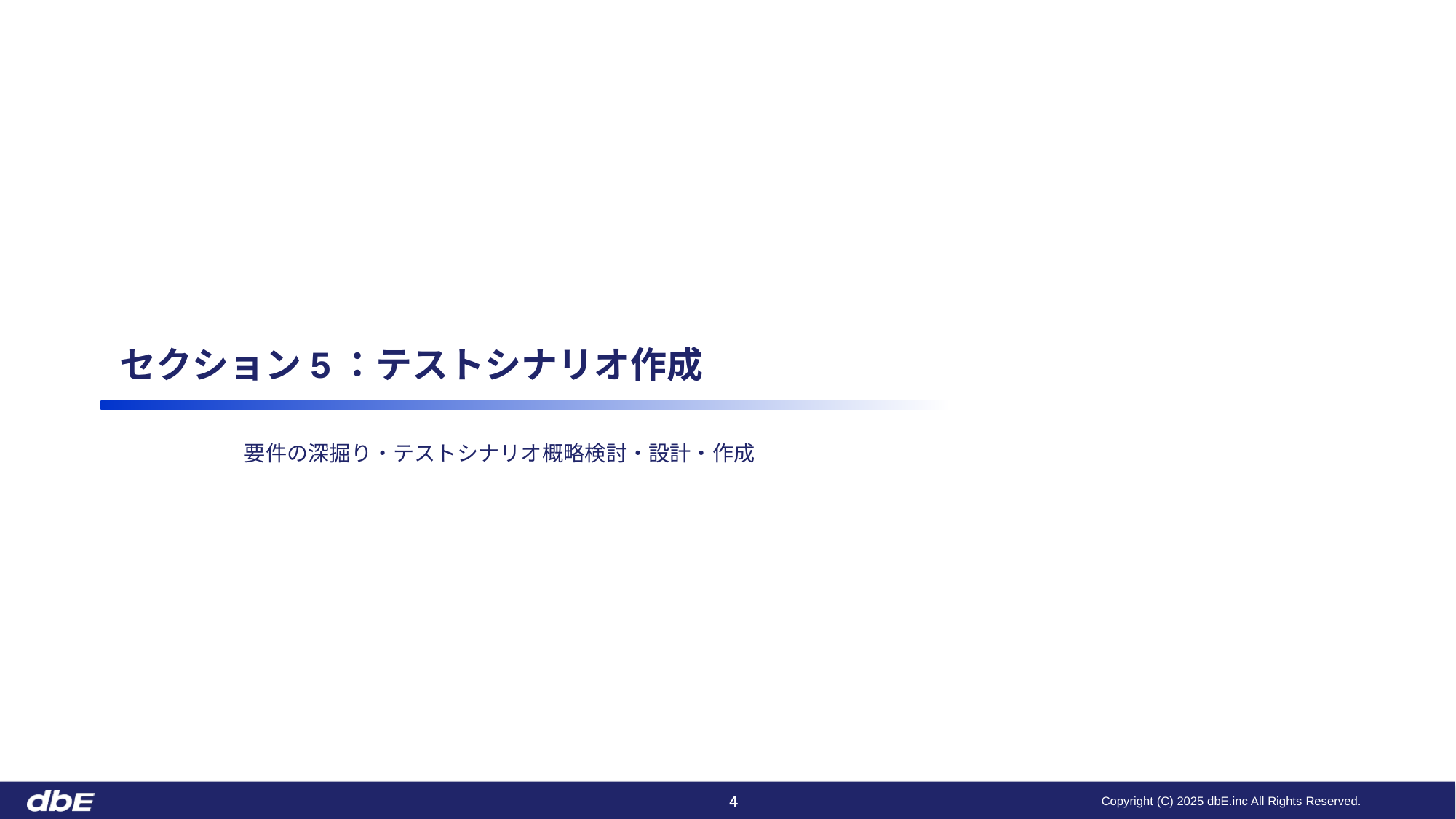

# セクション5：テストシナリオ作成
要件の深掘り・テストシナリオ概略検討・設計・作成
Copyright (C) 2025 dbE.inc All Rights Reserved.
4